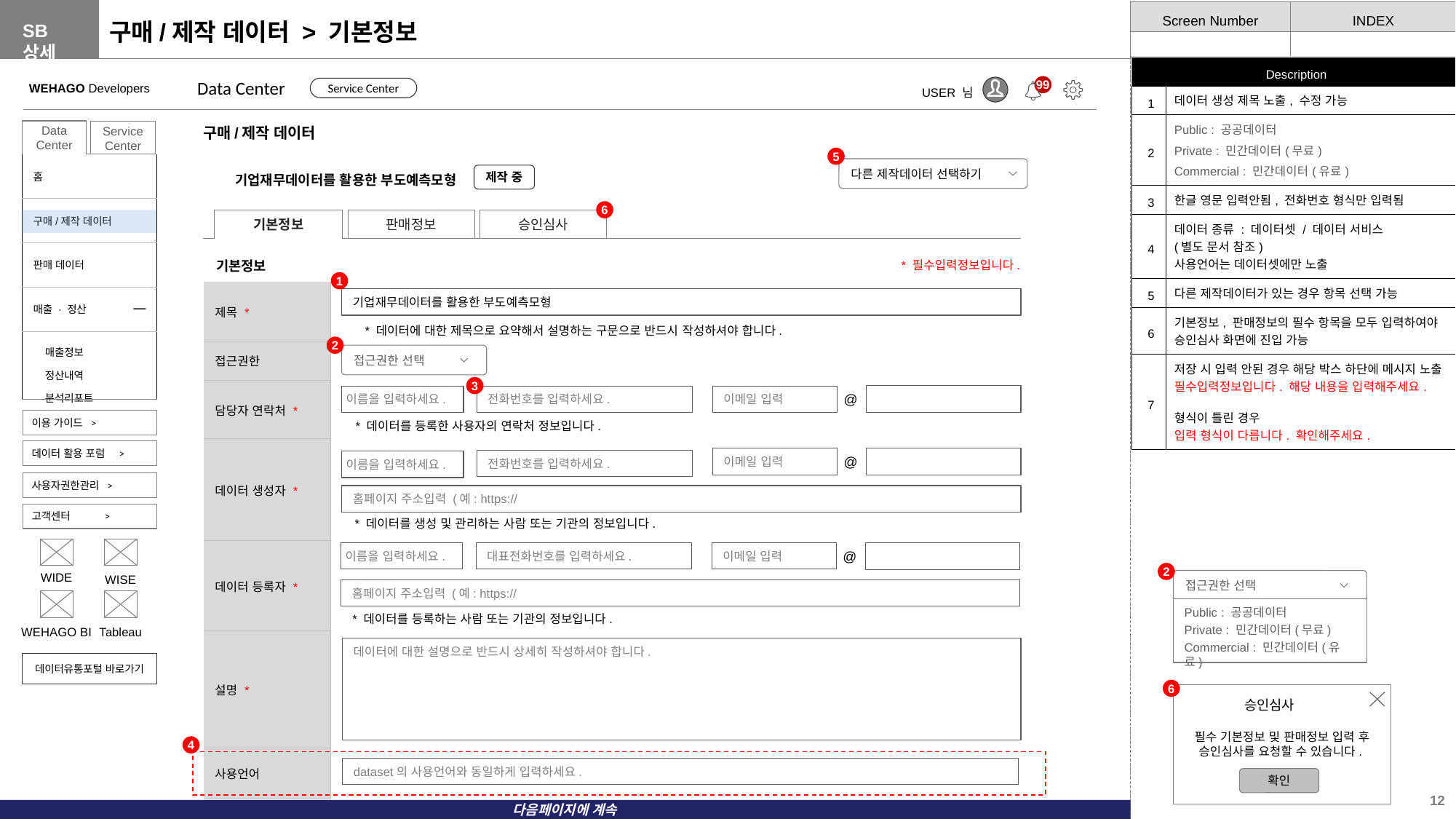

# 구매/제작 데이터 > 기본정보
| Description |  |
| --- | --- |
| 1 | 데이터 생성 제목 노출, 수정 가능 |
| 2 | Public : 공공데이터 Private : 민간데이터(무료) Commercial : 민간데이터(유료) |
| 3 | 한글 영문 입력안됨, 전화번호 형식만 입력됨 |
| 4 | 데이터 종류 : 데이터셋 / 데이터 서비스 (별도 문서 참조) 사용언어는 데이터셋에만 노출 |
| 5 | 다른 제작데이터가 있는 경우 항목 선택 가능 |
| 6 | 기본정보, 판매정보의 필수 항목을 모두 입력하여야 승인심사 화면에 진입 가능 |
| 7 | 저장 시 입력 안된 경우 해당 박스 하단에 메시지 노출 필수입력정보입니다. 해당 내용을 입력해주세요. 형식이 틀린 경우 입력 형식이 다릅니다. 확인해주세요. |
Data Center
WEHAGO Developers
99

Service Center
USER 님

구매/제작 데이터
Data Center
Service Center
5
| 홈 |
| --- |
| 구매/제작 데이터 |
| 판매 데이터 |
| 매출 · 정산 |
| 매출정보 정산내역 분석리포트 |
다른 제작데이터 선택하기

제작 중
기업재무데이터를 활용한 부도예측모형
6
기본정보
승인심사
판매정보

* 필수입력정보입니다.
기본정보
1
| 제목 \* |  |
| --- | --- |
| 접근권한 |  |
| 담당자 연락처 \* |  |
| 데이터 생성자 \* |  |
| 데이터 등록자 \* |  |
| 설명 \* |  |
| 사용언어 |  |
기업재무데이터를 활용한 부도예측모형

* 데이터에 대한 제목으로 요약해서 설명하는 구문으로 반드시 작성하셔야 합니다.
2
접근권한 선택

3
@
전화번호를 입력하세요.
이름을 입력하세요.
이메일 입력

이용 가이드  >
* 데이터를 등록한 사용자의 연락처 정보입니다.
데이터 활용 포럼    >
@
이메일 입력

전화번호를 입력하세요.
이름을 입력하세요.
사용자권한관리  >
홈페이지 주소입력 (예: https://
고객센터           >
* 데이터를 생성 및 관리하는 사람 또는 기관의 정보입니다.

@
이름을 입력하세요.
이메일 입력

대표전화번호를 입력하세요.
2
WIDE
WISE
접근권한 선택

홈페이지 주소입력 (예: https://

Public : 공공데이터
Private : 민간데이터(무료)
Commercial : 민간데이터(유료)
* 데이터를 등록하는 사람 또는 기관의 정보입니다.
WEHAGO BI
Tableau
데이터에 대한 설명으로 반드시 상세히 작성하셔야 합니다.
데이터유통포털 바로가기
6

승인심사
필수 기본정보 및 판매정보 입력 후 승인심사를 요청할 수 있습니다.
4

dataset의 사용언어와 동일하게 입력하세요.
확인
다음페이지에 계속